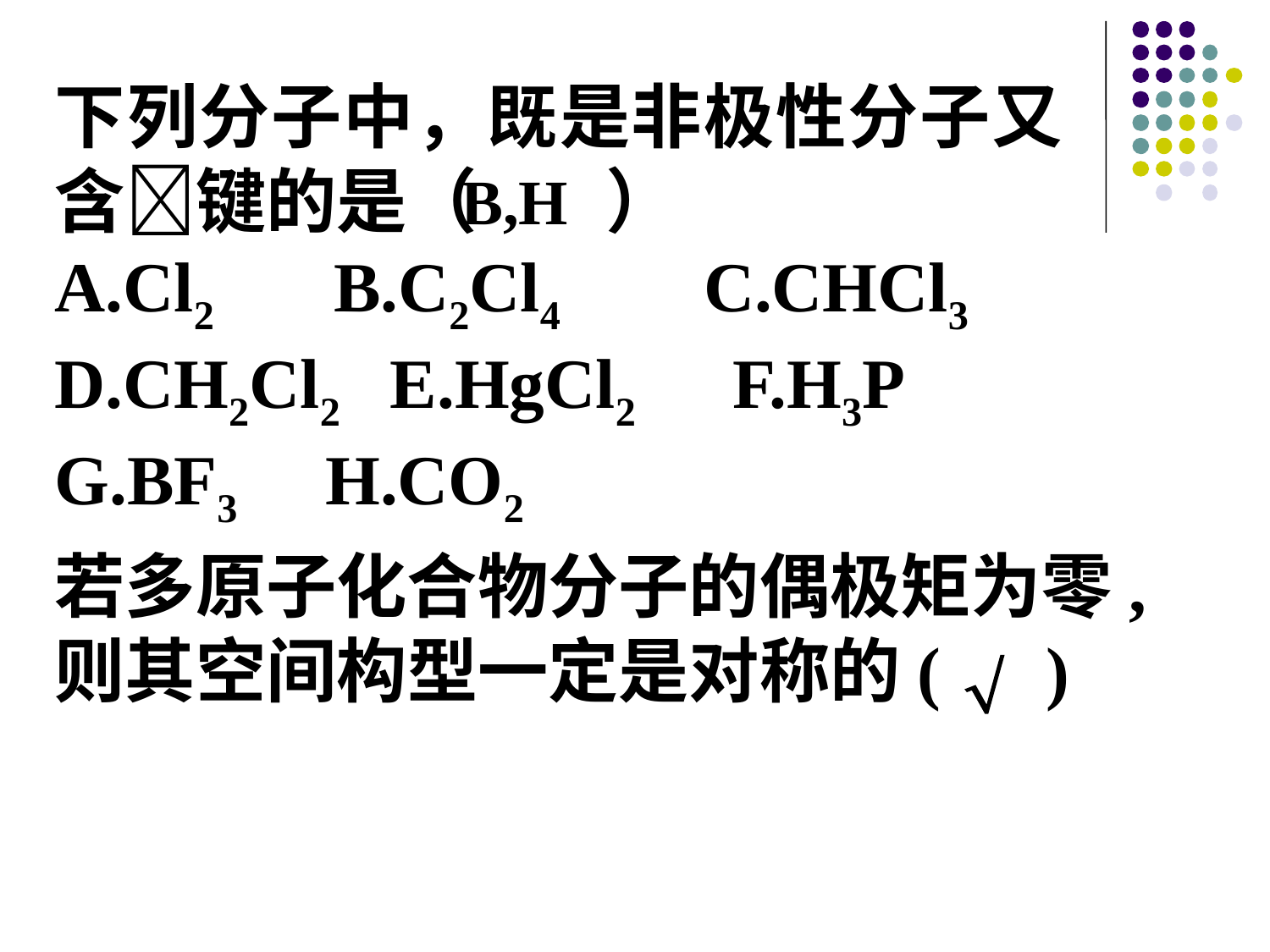

下列分子中，既是非极性分子又含π键的是（        ）
A.Cl2     B.C2Cl4      C.CHCl3    D.CH2Cl2  E.HgCl2   F.H3P      G.BF3     H.CO2
B,H
若多原子化合物分子的偶极矩为零,则其空间构型一定是对称的(      )
√